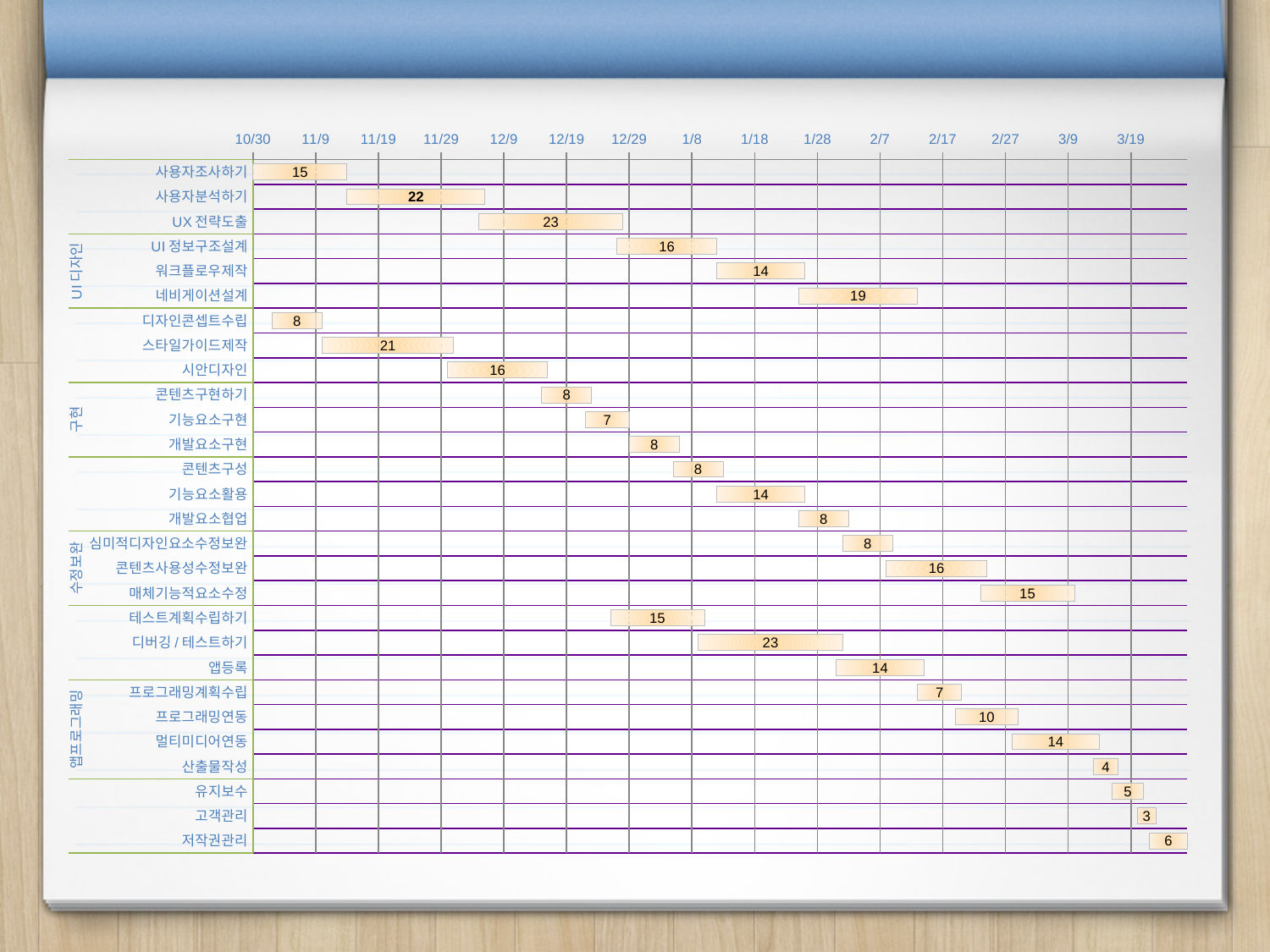

### Chart

| Category | 시작일 | 기간 | 종료일 |
|---|---|---|---|
| 사용자조사하기 | 43038.0 | 15.0 | 43052.0 |
| 사용자분석하기 | 43053.0 | 22.0 | 43074.0 |
| UX전략도출 | 43074.0 | 23.0 | 43096.0 |
| UI정보구조설계 | 43096.0 | 16.0 | 43111.0 |
| 워크플로우제작 | 43112.0 | 14.0 | 43125.0 |
| 네비게이션설계 | 43125.0 | 19.0 | 43143.0 |
| 디자인콘셉트수립 | 43041.0 | 8.0 | 43048.0 |
| 스타일가이드제작 | 43049.0 | 21.0 | 43069.0 |
| 시안디자인 | 43069.0 | 16.0 | 43084.0 |
| 콘텐츠구현하기 | 43084.0 | 8.0 | 43091.0 |
| 기능요소구현 | 43091.0 | 7.0 | 43097.0 |
| 개발요소구현 | 43098.0 | 8.0 | 43105.0 |
| 콘텐츠구성 | 43105.0 | 8.0 | 43112.0 |
| 기능요소활용 | 43112.0 | 14.0 | 43125.0 |
| 개발요소협업 | 43125.0 | 8.0 | 43132.0 |
| 심미적디자인요소수정보완 | 43132.0 | 8.0 | 43139.0 |
| 콘텐츠사용성수정보완 | 43139.0 | 16.0 | 43154.0 |
| 매체기능적요소수정 | 43154.0 | 15.0 | 43168.0 |
| 테스트계획수립하기 | 43095.0 | 15.0 | 43109.0 |
| 디버깅/테스트하기 | 43109.0 | 23.0 | 43131.0 |
| 앱등록 | 43131.0 | 14.0 | 43144.0 |
| 프로그래밍계획수립 | 43144.0 | 7.0 | 43150.0 |
| 프로그래밍연동 | 43150.0 | 10.0 | 43159.0 |
| 멀티미디어연동 | 43159.0 | 14.0 | 43172.0 |
| 산출물작성 | 43172.0 | 4.0 | 43175.0 |
| 유지보수 | 43175.0 | 5.0 | 43179.0 |
| 고객관리 | 43179.0 | 3.0 | 43181.0 |
| 저작권관리 | 43181.0 | 6.0 | 43186.0 |